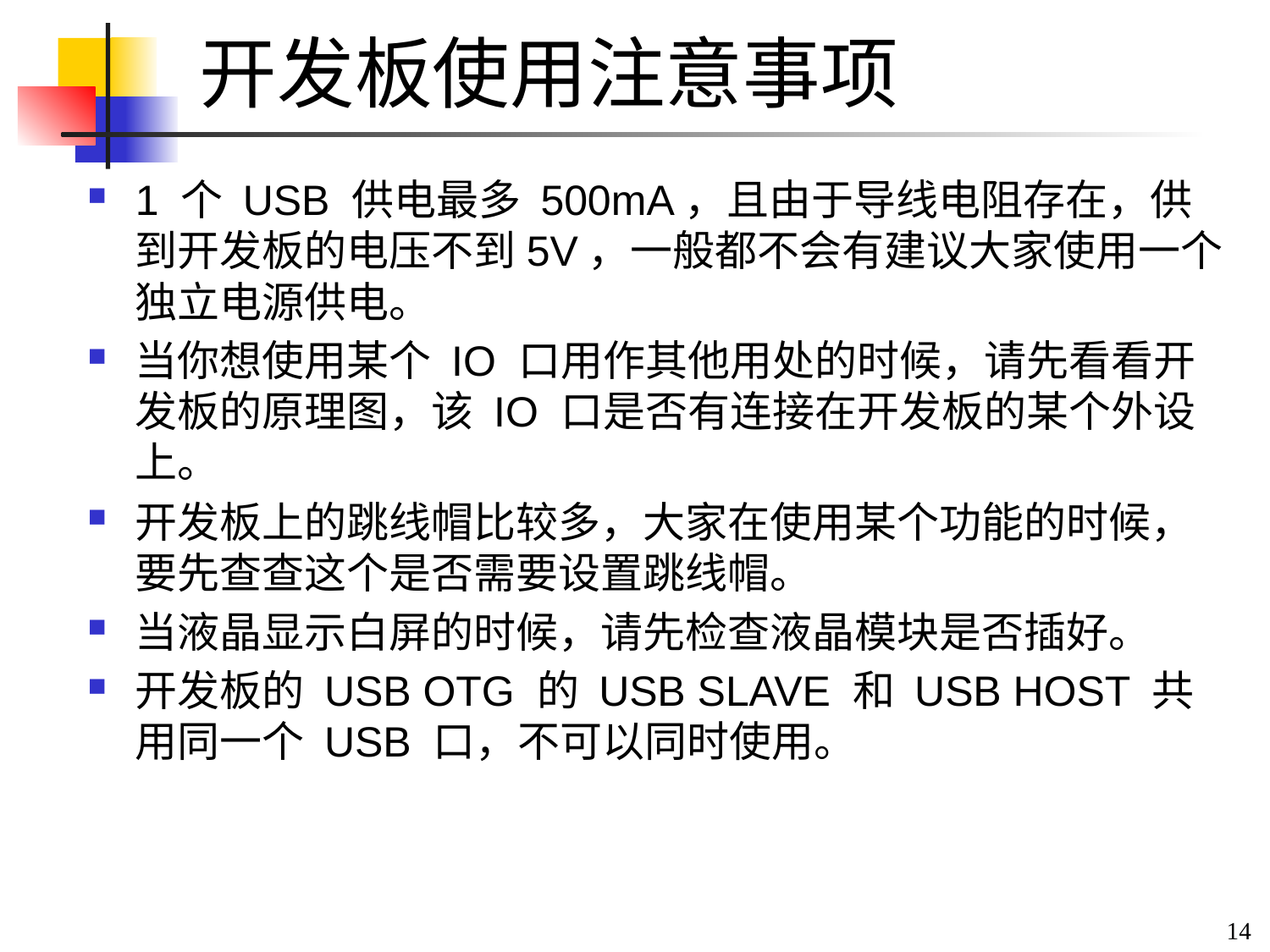

# 开发板使用注意事项
1 个 USB 供电最多 500mA，且由于导线电阻存在，供到开发板的电压不到5V，一般都不会有建议大家使用一个独立电源供电。
当你想使用某个 IO 口用作其他用处的时候，请先看看开发板的原理图，该 IO 口是否有连接在开发板的某个外设上。
开发板上的跳线帽比较多，大家在使用某个功能的时候，要先查查这个是否需要设置跳线帽。
当液晶显示白屏的时候，请先检查液晶模块是否插好。
开发板的 USB OTG 的 USB SLAVE 和 USB HOST 共用同一个 USB 口，不可以同时使用。